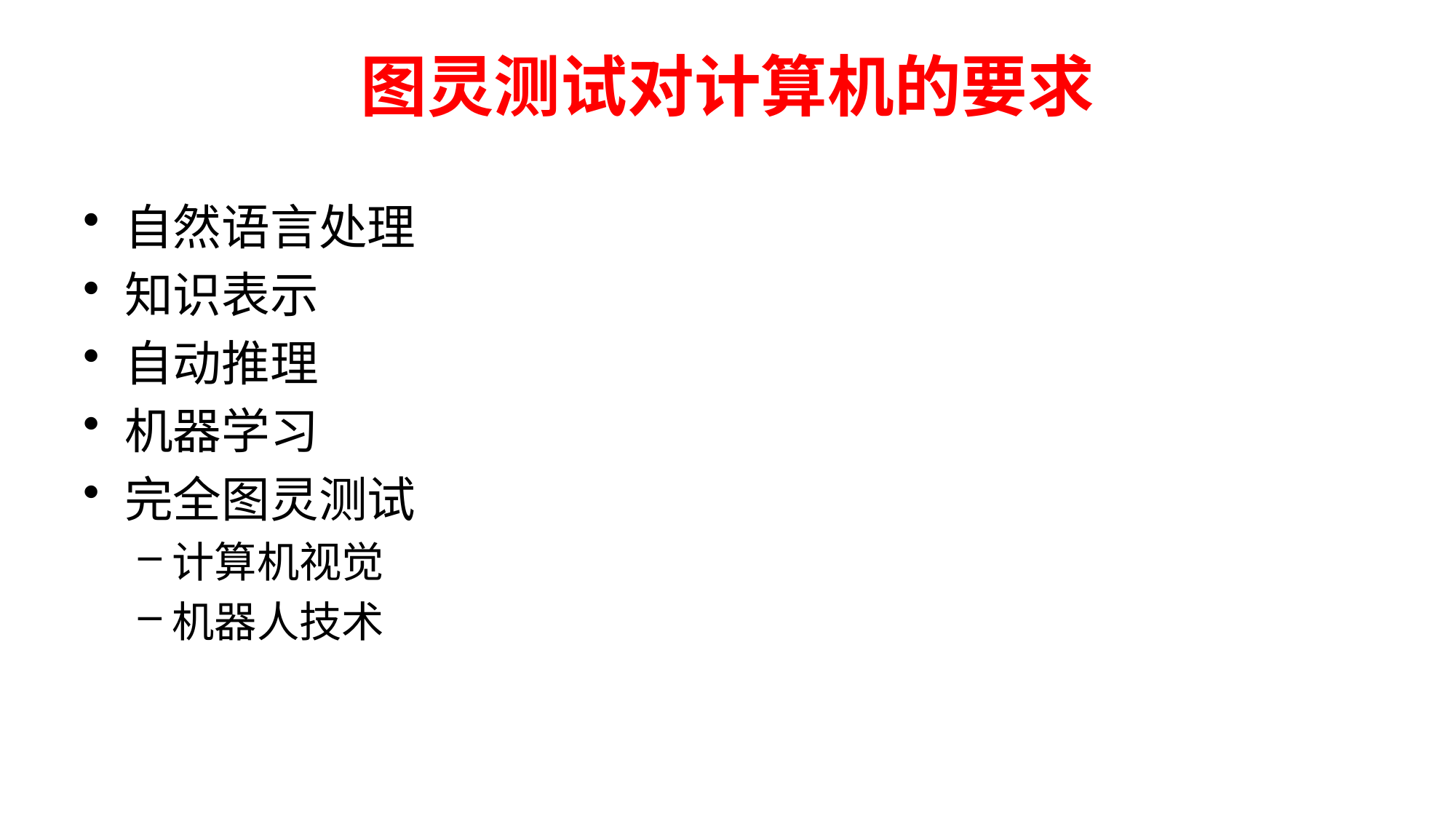

# 图灵测试对计算机的要求
自然语言处理
知识表示
自动推理
机器学习
完全图灵测试
计算机视觉
机器人技术